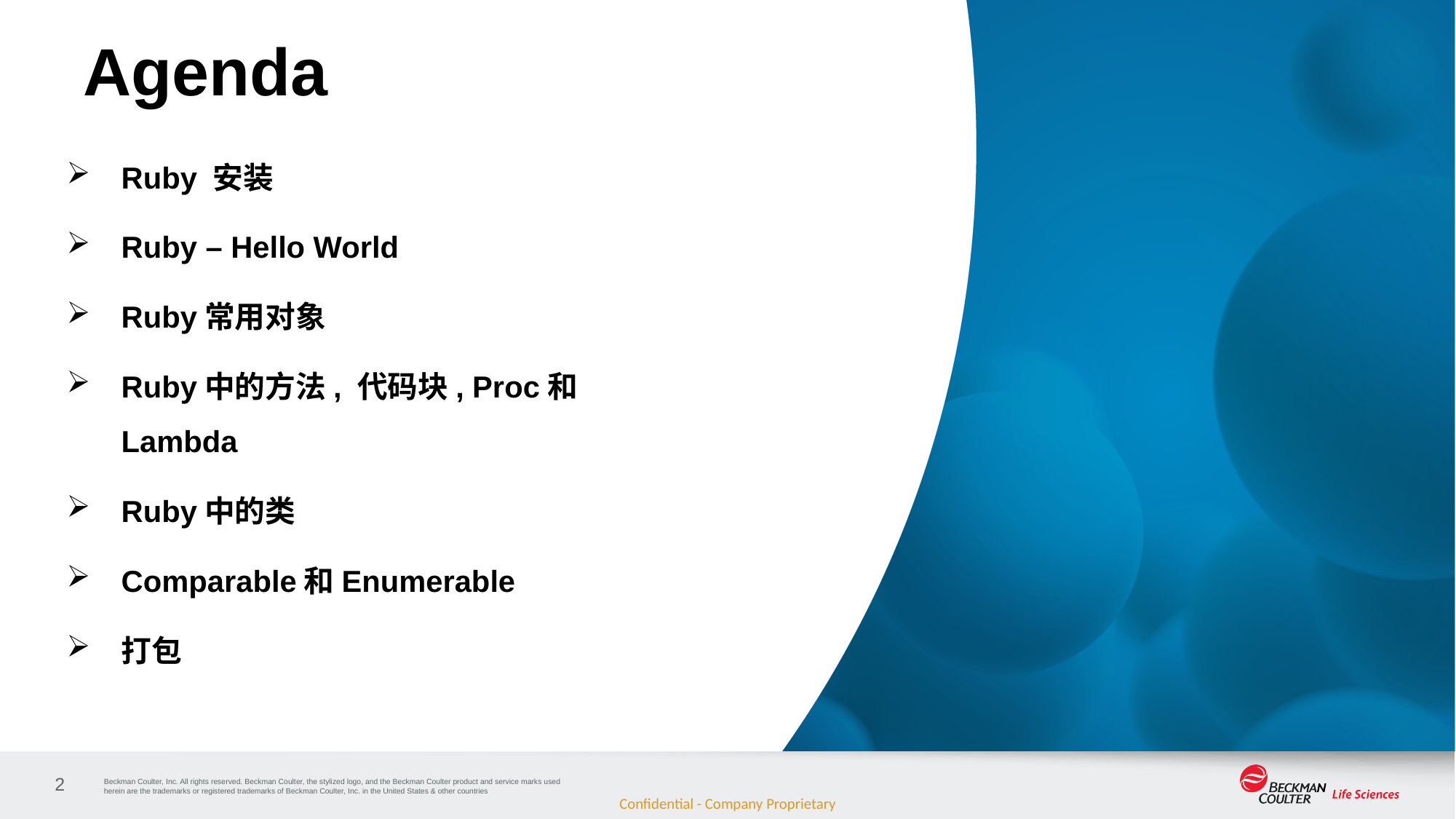

Agenda
Ruby 安装
Ruby – Hello World
Ruby常用对象
Ruby中的方法, 代码块, Proc和Lambda
Ruby中的类
Comparable和Enumerable
打包